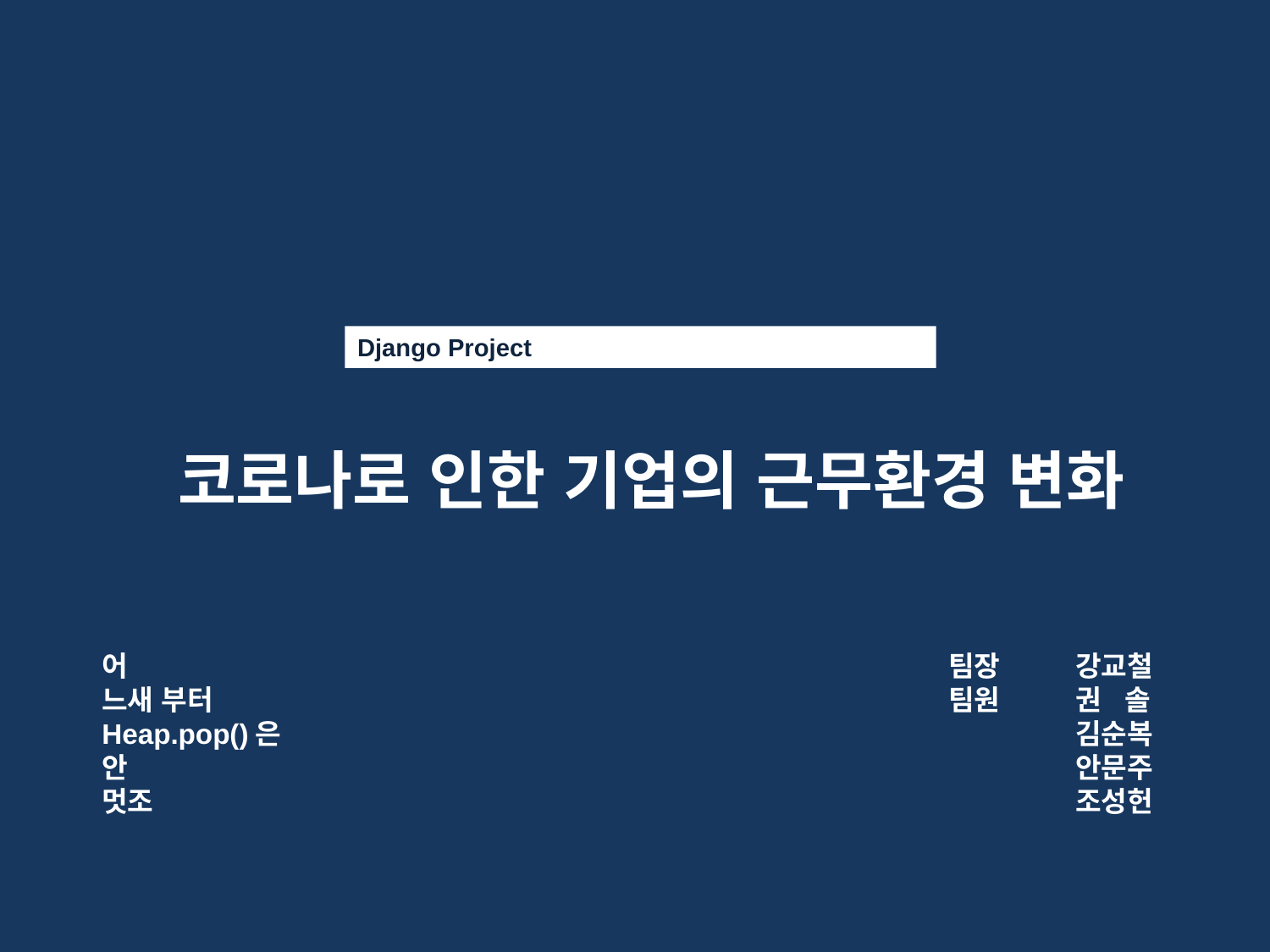

Django Project
 코로나로 인한 기업의 근무환경 변화
어
느새 부터
Heap.pop()은
안
멋조
팀장	강교철
팀원	권   솔
	김순복
	안문주
	조성헌